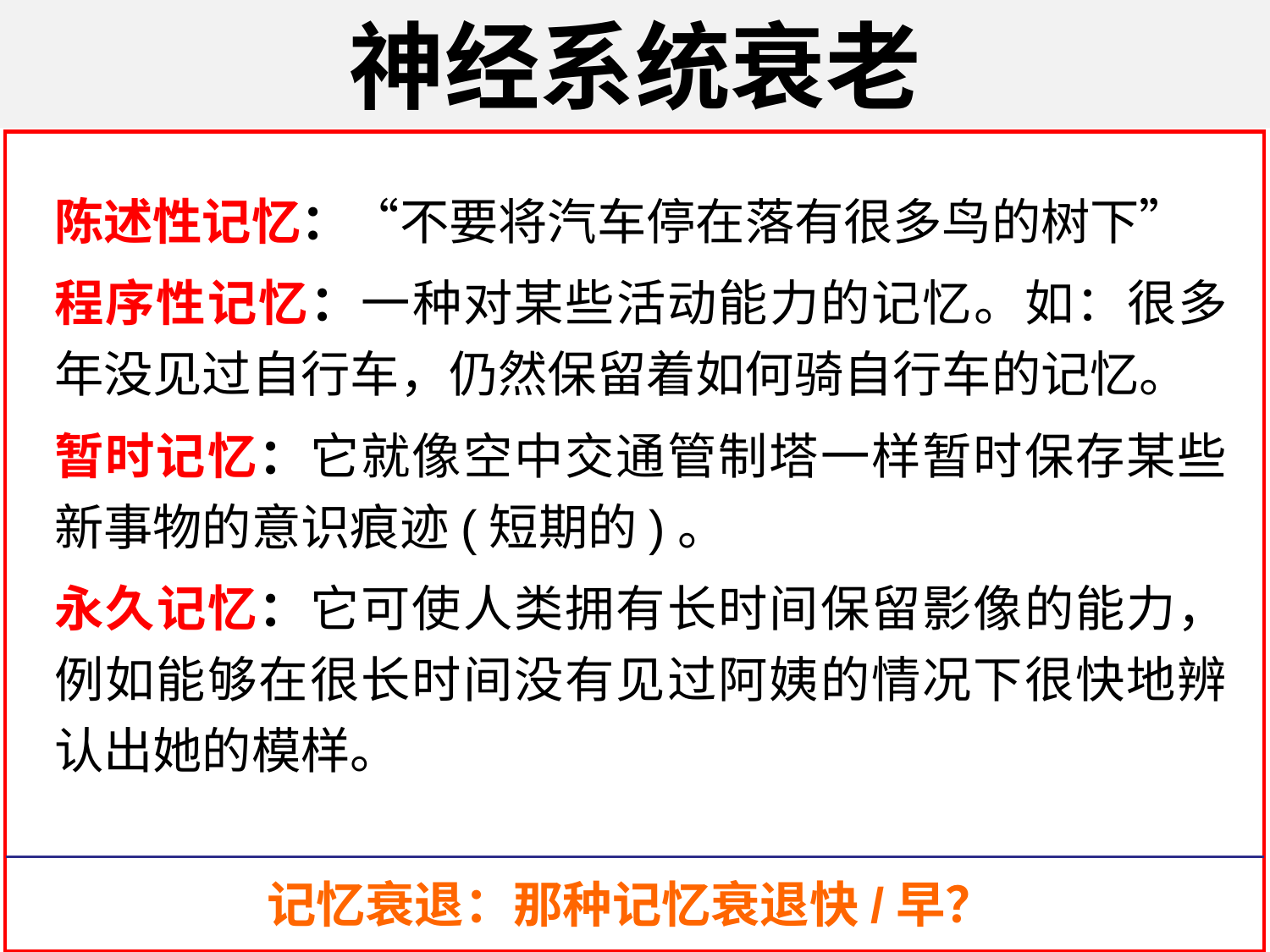

神经系统衰老

陈述性记忆：“不要将汽车停在落有很多鸟的树下”
程序性记忆：一种对某些活动能力的记忆。如：很多年没见过自行车，仍然保留着如何骑自行车的记忆。
暂时记忆：它就像空中交通管制塔一样暂时保存某些新事物的意识痕迹(短期的)。
永久记忆：它可使人类拥有长时间保留影像的能力，例如能够在很长时间没有见过阿姨的情况下很快地辨认出她的模样。
记忆衰退：那种记忆衰退快/早？